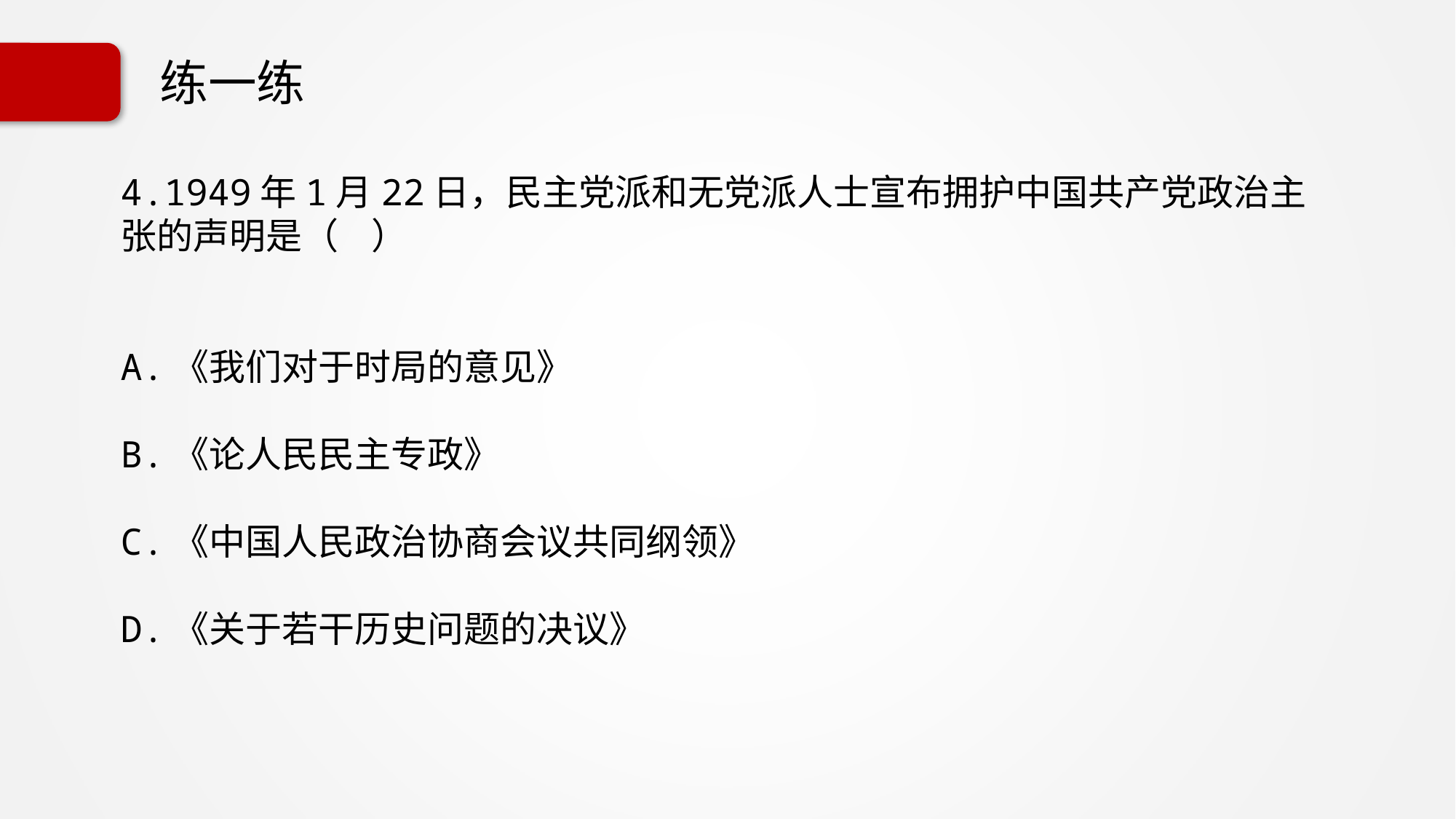

# 练一练
4.1949年1月22日，民主党派和无党派人士宣布拥护中国共产党政治主张的声明是（    ）

A.《我们对于时局的意见》

B.《论人民民主专政》

C.《中国人民政治协商会议共同纲领》

D.《关于若干历史问题的决议》